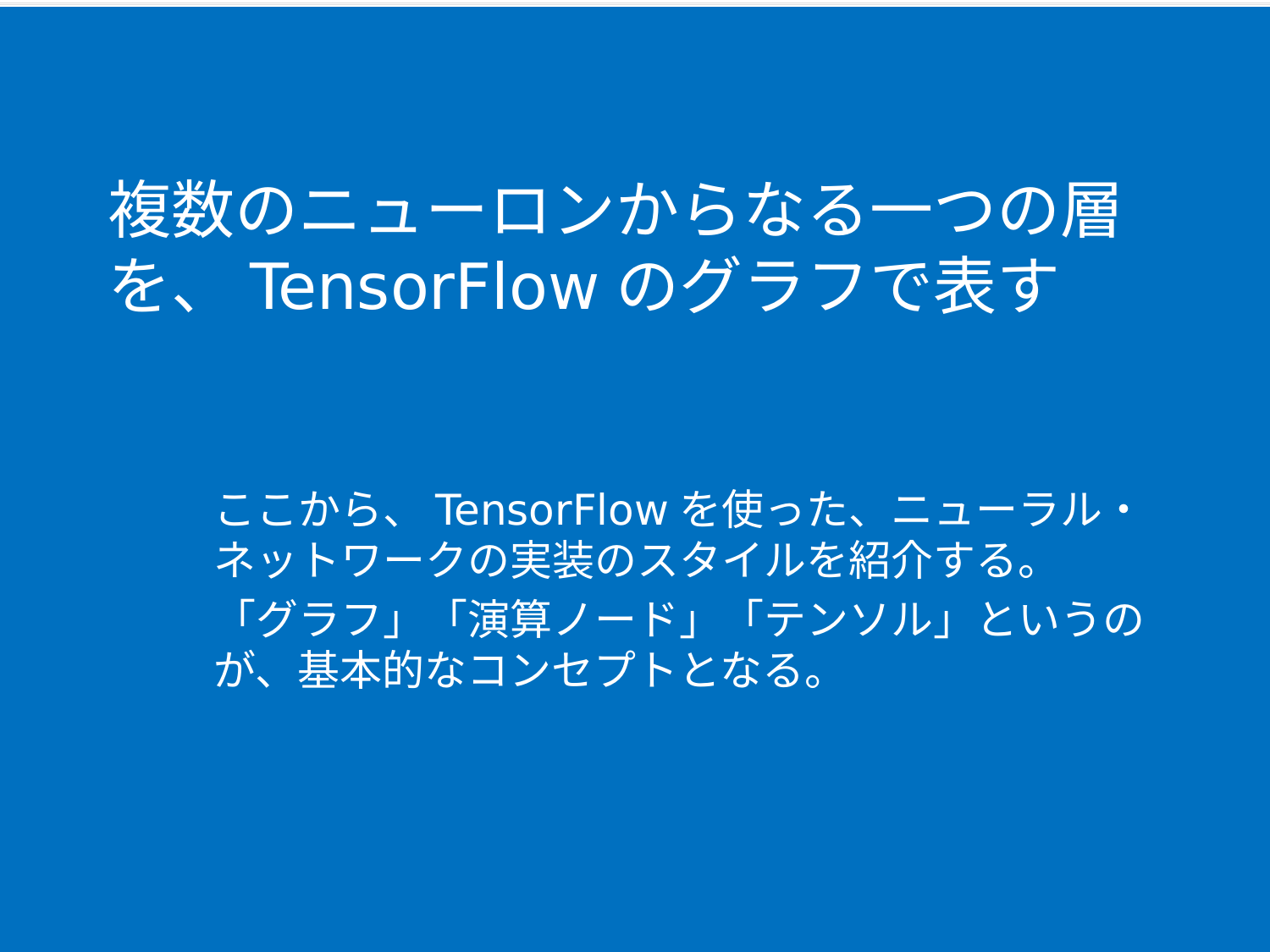

# 複数のニューロンからなる一つの層を、TensorFlowのグラフで表す
ここから、TensorFlowを使った、ニューラル・ネットワークの実装のスタイルを紹介する。
「グラフ」「演算ノード」「テンソル」というのが、基本的なコンセプトとなる。